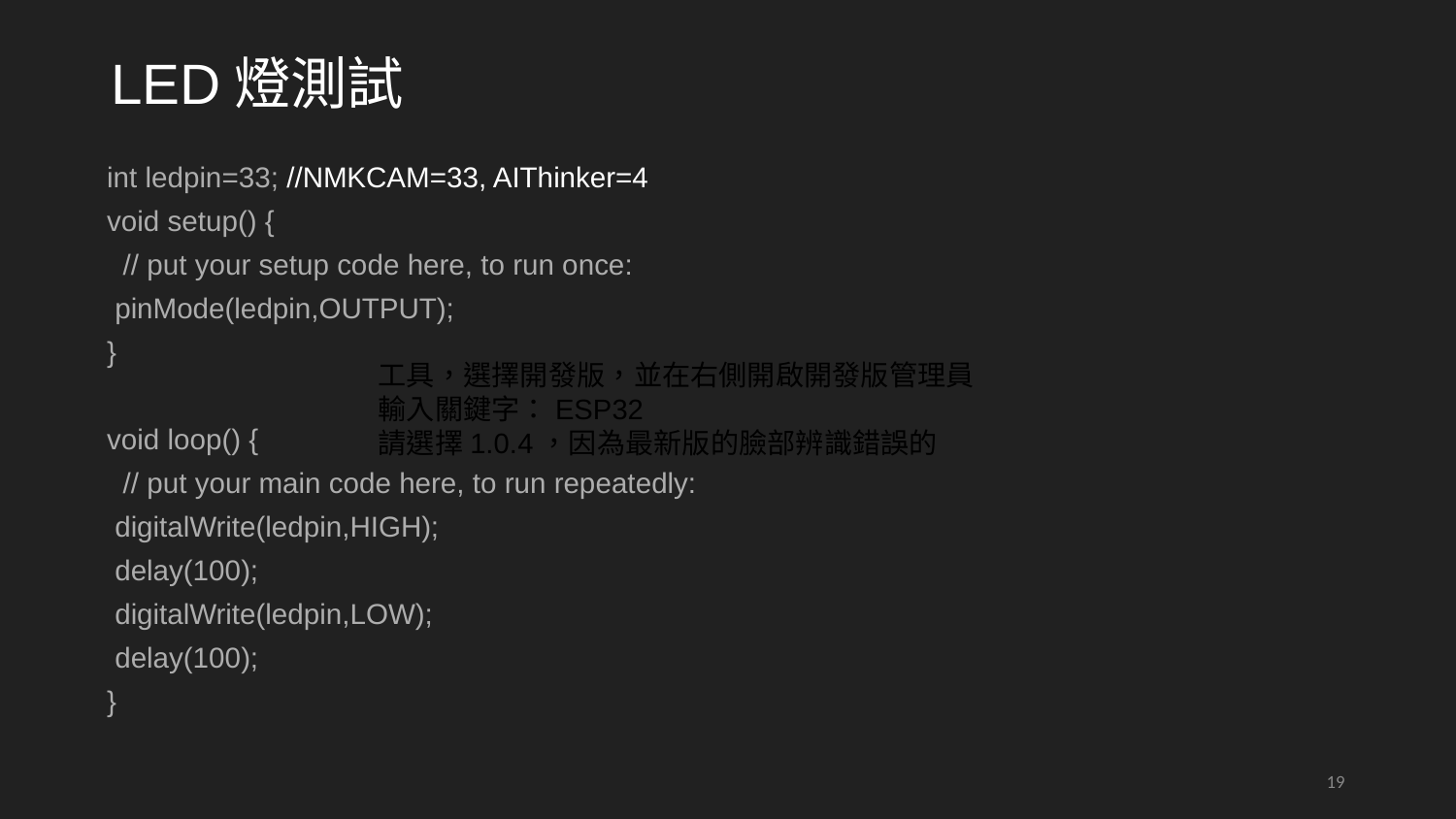

# LED燈測試
int ledpin=33; //NMKCAM=33, AIThinker=4
void setup() {
  // put your setup code here, to run once:
 pinMode(ledpin,OUTPUT);
}

void loop() {
  // put your main code here, to run repeatedly:
 digitalWrite(ledpin,HIGH);
 delay(100);
 digitalWrite(ledpin,LOW);
 delay(100);
}
工具，選擇開發版，並在右側開啟開發版管理員
輸入關鍵字：ESP32
請選擇1.0.4，因為最新版的臉部辨識錯誤的
19